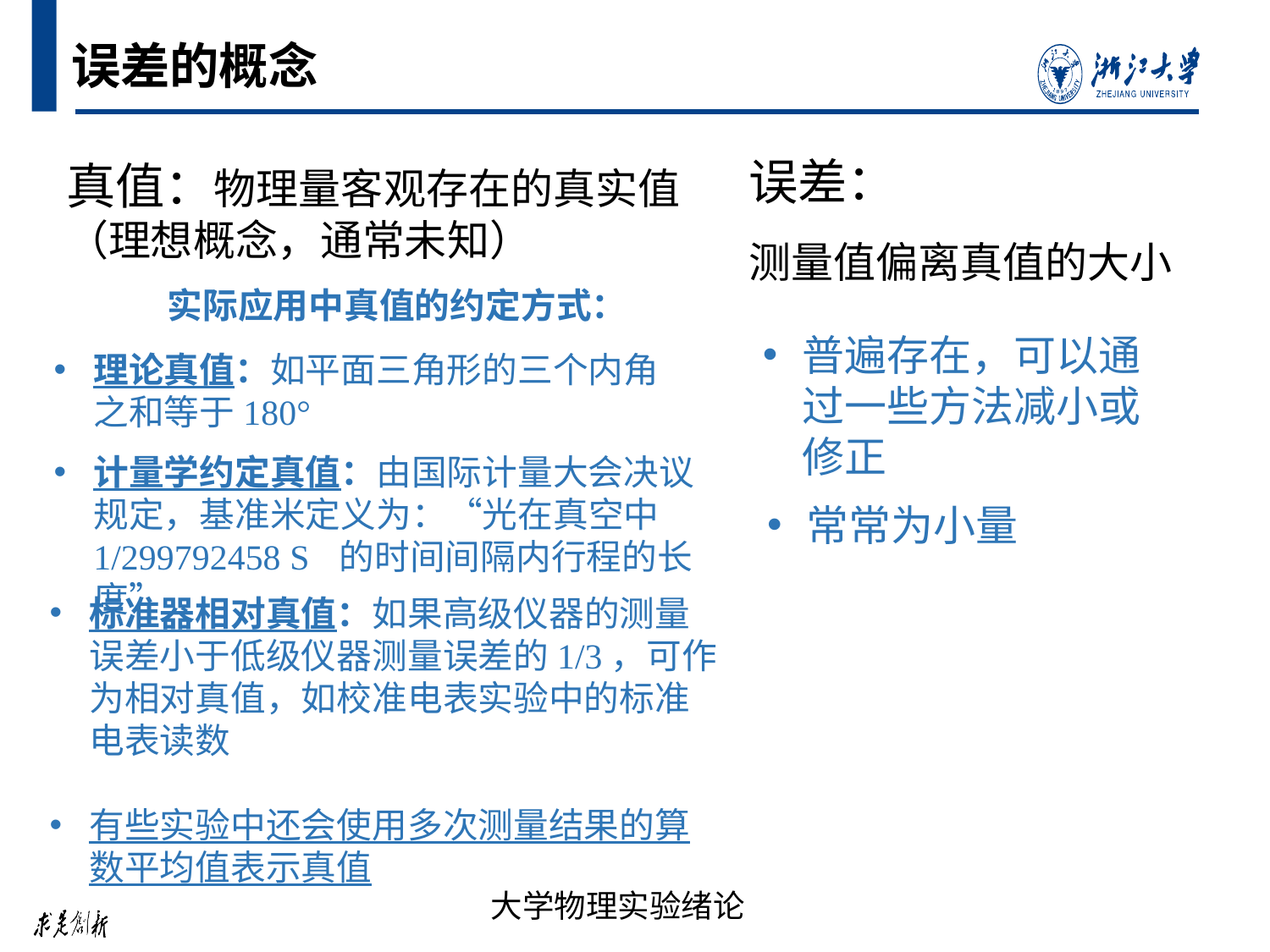

# 误差的概念
误差：
测量值偏离真值的大小
真值：物理量客观存在的真实值（理想概念，通常未知）
实际应用中真值的约定方式：

理论真值：如平面三角形的三个内角之和等于180°
计量学约定真值：由国际计量大会决议规定，基准米定义为：“光在真空中 1/299792458 S 的时间间隔内行程的长度”
标准器相对真值：如果高级仪器的测量误差小于低级仪器测量误差的1/3，可作为相对真值，如校准电表实验中的标准电表读数

有些实验中还会使用多次测量结果的算数平均值表示真值
普遍存在，可以通过一些方法减小或修正

常常为小量

大学物理实验绪论
5